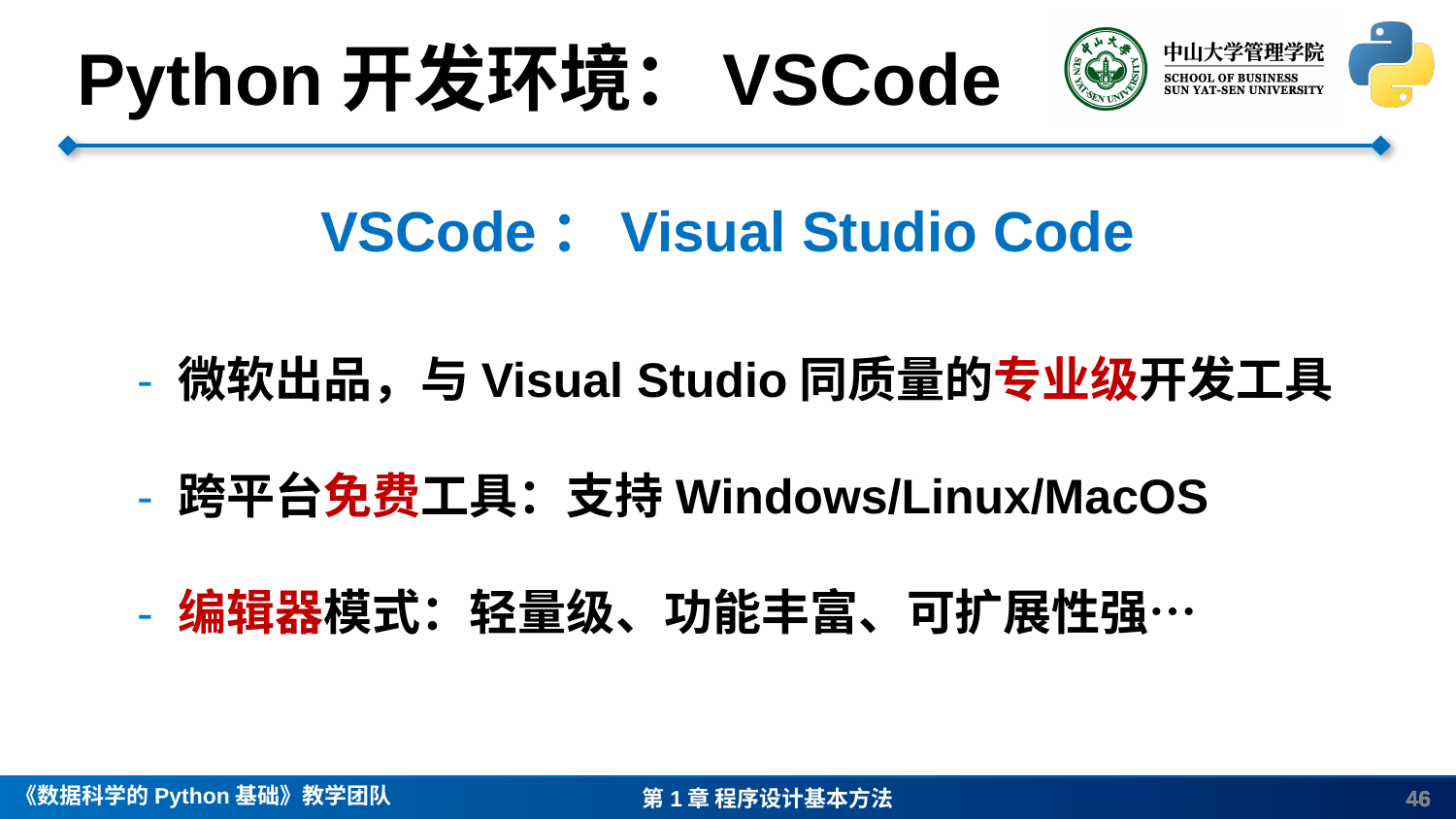

Python开发环境：VSCode
VSCode：Visual Studio Code
         - 微软出品，与Visual Studio同质量的专业级开发工具
         - 跨平台免费工具：支持Windows/Linux/MacOS
         - 编辑器模式：轻量级、功能丰富、可扩展性强…
46